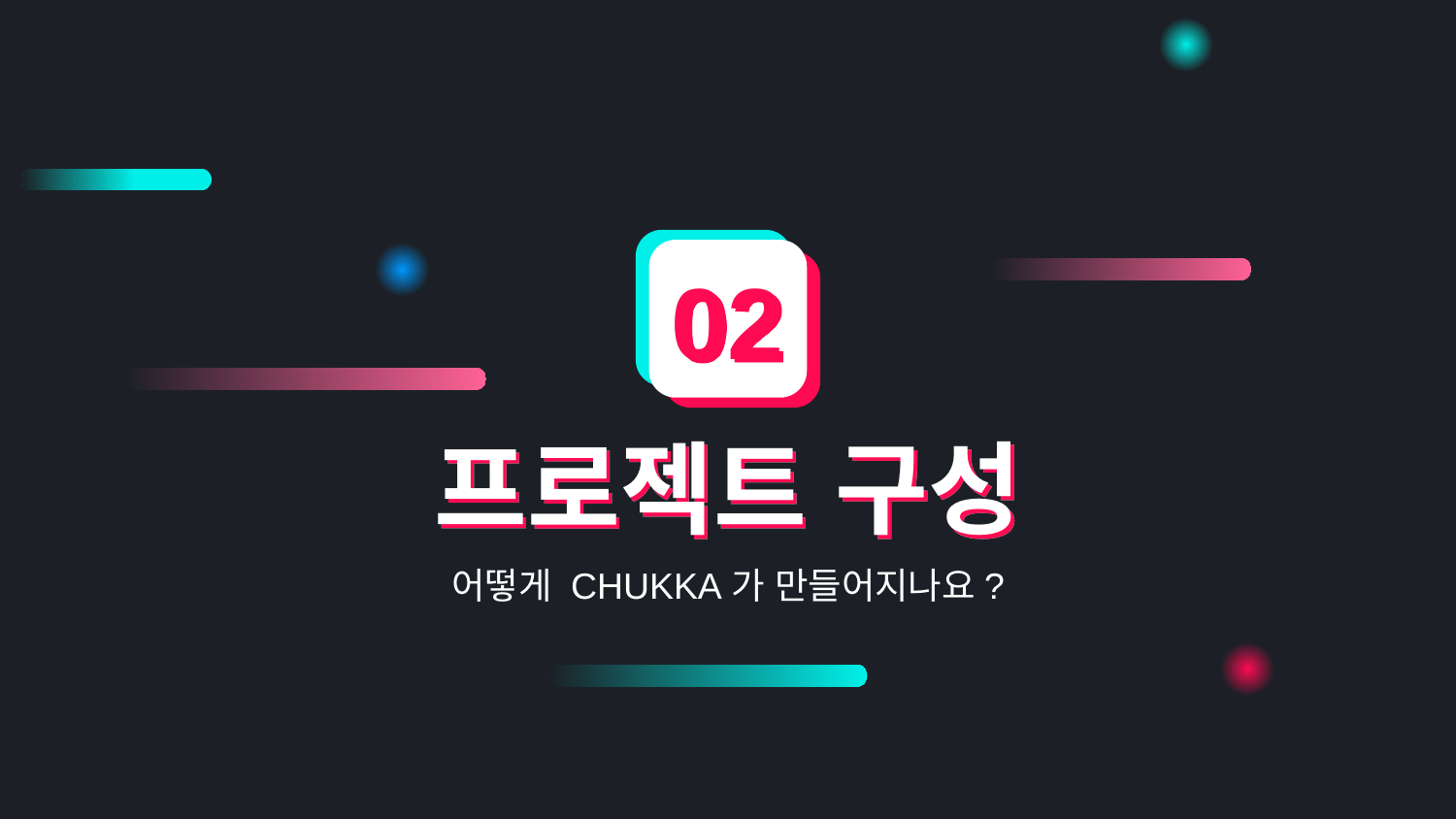

02

# 프로젝트 구성
어떻게 CHUKKA가 만들어지나요?